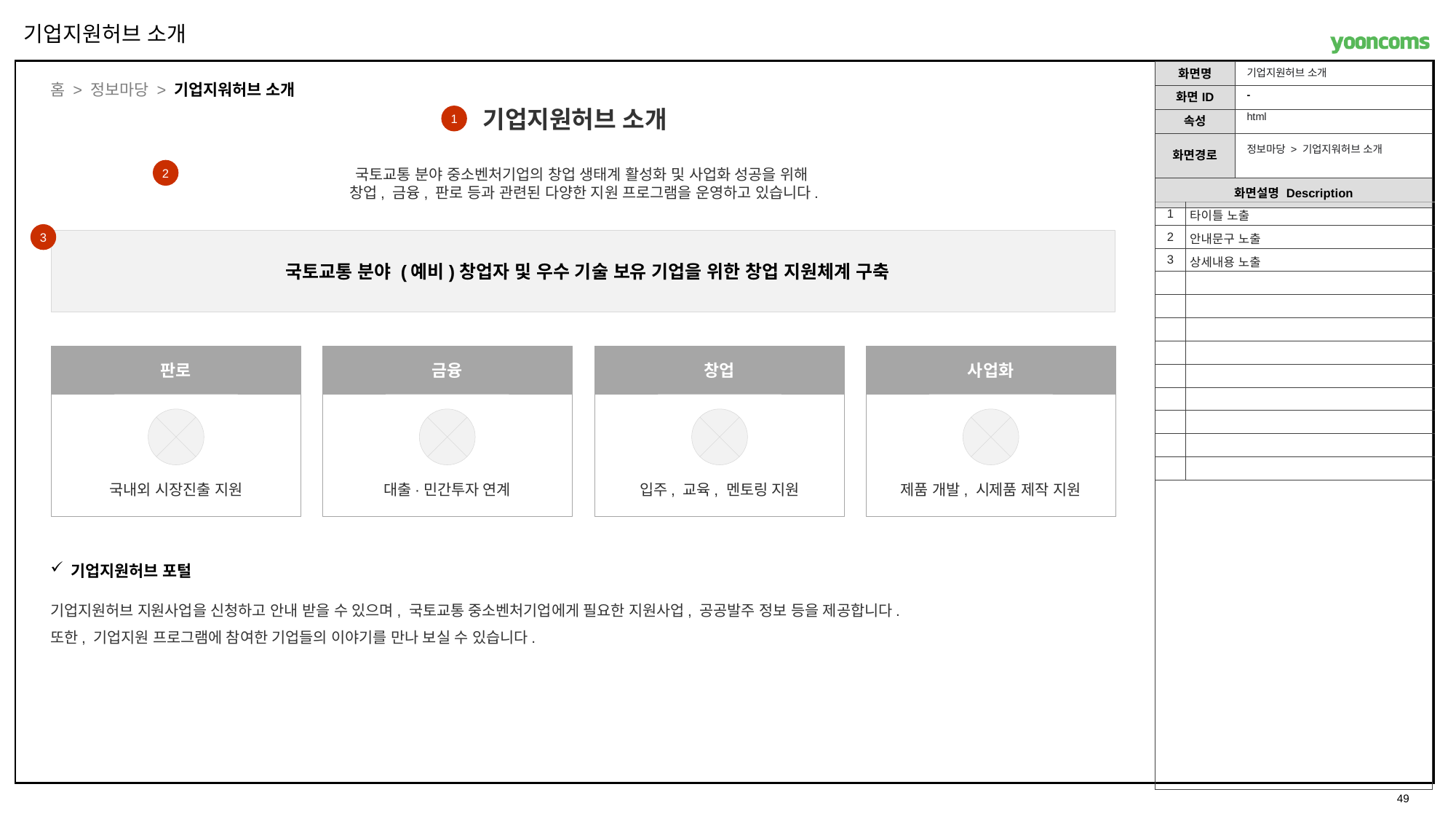

기업지원허브 소개
기업지원허브 소개
홈 > 정보마당 > 기업지워허브 소개
-
기업지원허브 소개
html
1
정보마당 > 기업지워허브 소개
국토교통 분야 중소벤처기업의 창업 생태계 활성화 및 사업화 성공을 위해
창업, 금융, 판로 등과 관련된 다양한 지원 프로그램을 운영하고 있습니다.
2
| 1 | 타이틀 노출 |
| --- | --- |
| 2 | 안내문구 노출 |
| 3 | 상세내용 노출 |
|  |  |
|  |  |
|  |  |
|  |  |
|  |  |
|  |  |
|  |  |
|  |  |
|  |  |
3
 국토교통 분야 (예비)창업자 및 우수 기술 보유 기업을 위한 창업 지원체계 구축
판로

국내외 시장진출 지원

금융

대출·민간투자 연계

창업

입주, 교육, 멘토링 지원

사업화

제품 개발, 시제품 제작 지원

기업지원허브 포털
기업지원허브 지원사업을 신청하고 안내 받을 수 있으며, 국토교통 중소벤처기업에게 필요한 지원사업, 공공발주 정보 등을 제공합니다.
또한, 기업지원 프로그램에 참여한 기업들의 이야기를 만나 보실 수 있습니다.